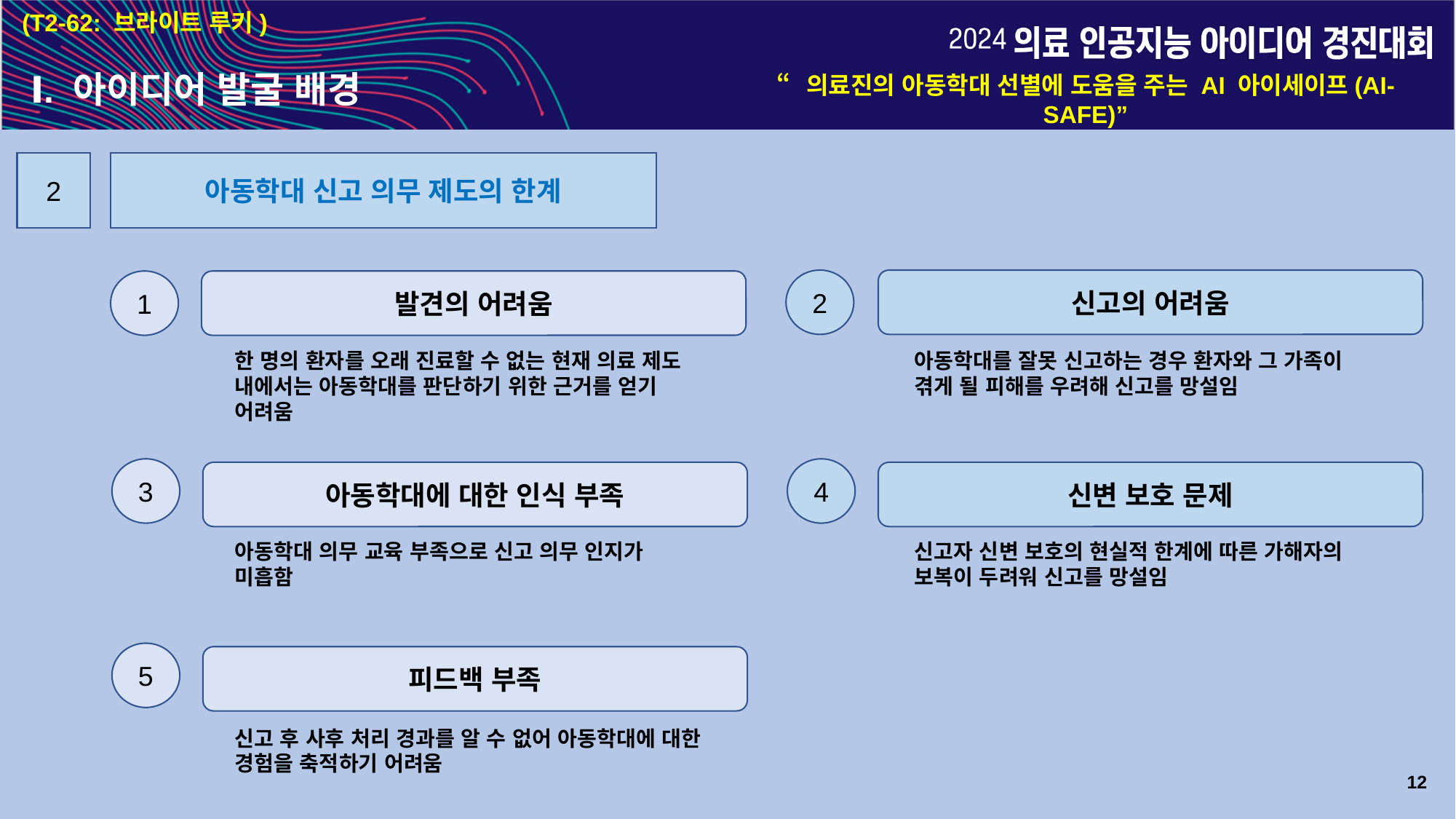

(T2-62: 브라이트 루키)
Ⅰ. 아이디어 발굴 배경
“의료진의 아동학대 선별에 도움을 주는 AI 아이세이프(AI-SAFE)”
2
아동학대 신고 의무 제도의 한계
2
신고의 어려움
1
발견의 어려움
한 명의 환자를 오래 진료할 수 없는 현재 의료 제도 내에서는 아동학대를 판단하기 위한 근거를 얻기 어려움
아동학대를 잘못 신고하는 경우 환자와 그 가족이 겪게 될 피해를 우려해 신고를 망설임
3
4
아동학대에 대한 인식 부족
신변 보호 문제
아동학대 의무 교육 부족으로 신고 의무 인지가 미흡함
신고자 신변 보호의 현실적 한계에 따른 가해자의 보복이 두려워 신고를 망설임
5
피드백 부족
신고 후 사후 처리 경과를 알 수 없어 아동학대에 대한 경험을 축적하기 어려움
12